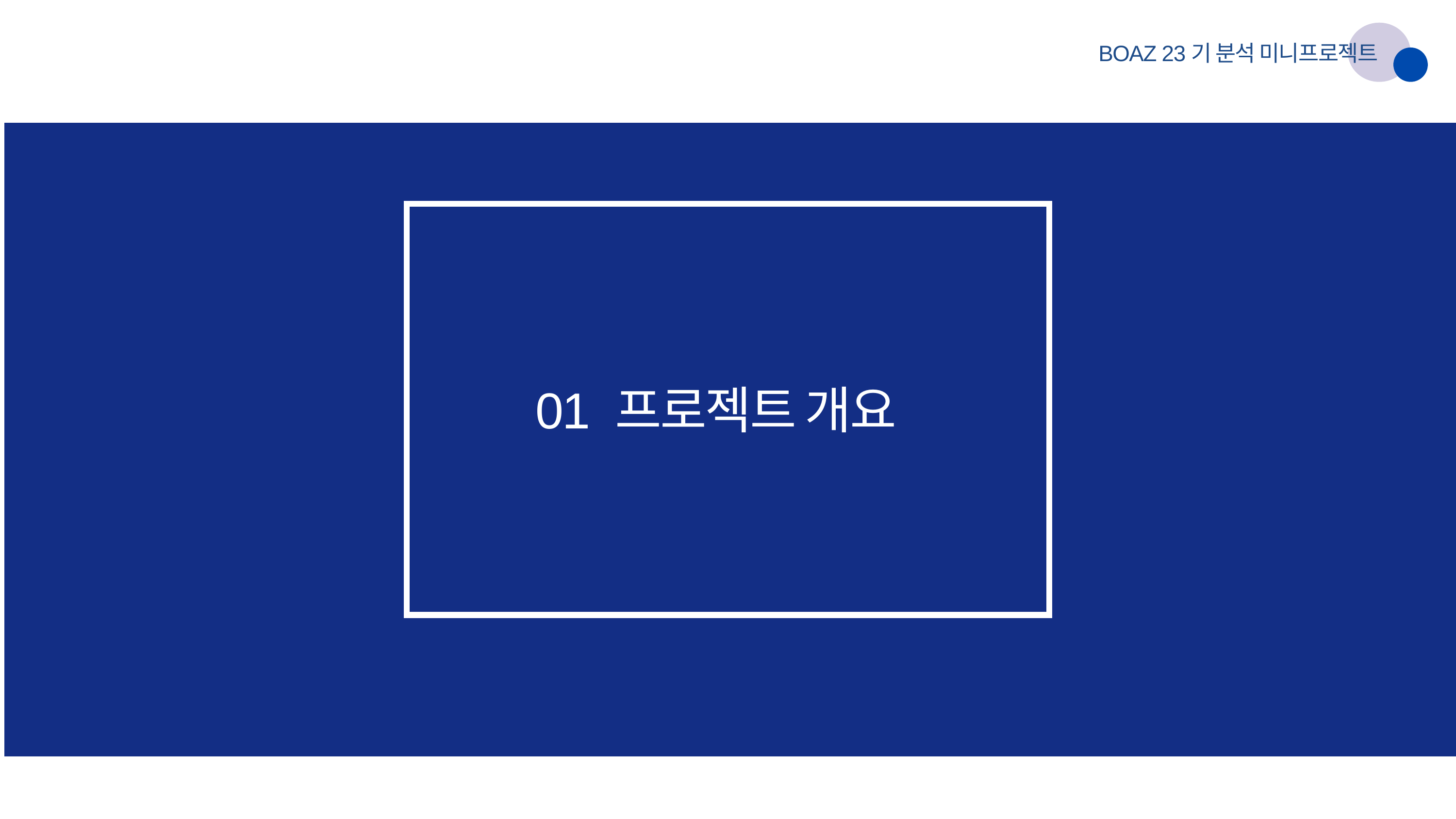

BOAZ 23기 분석 미니프로젝트

01 프로젝트 개요